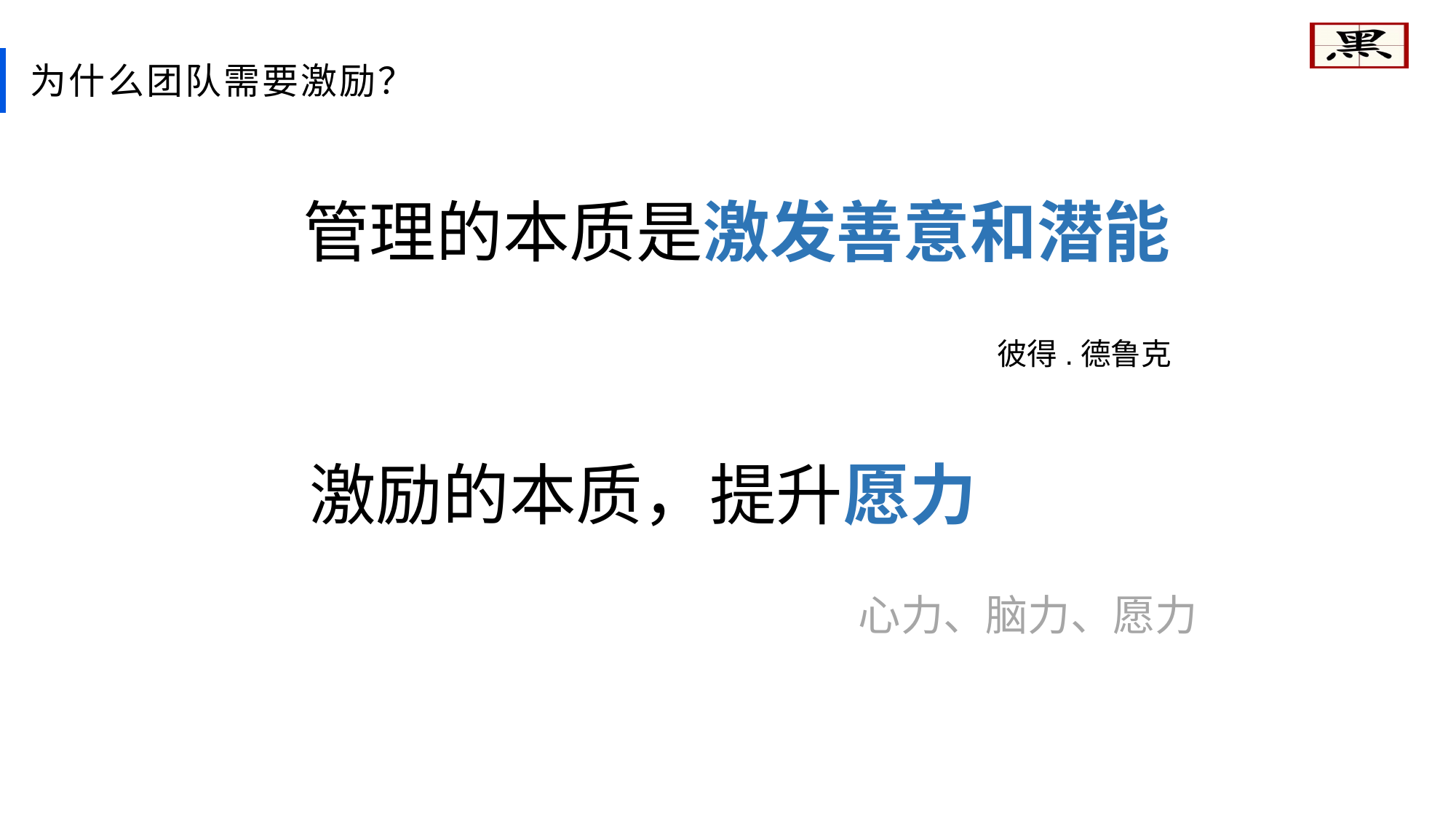

为什么团队需要激励？

管理的本质是激发善意和潜能
彼得.德鲁克
激励的本质，提升愿力
心力、脑力、愿力